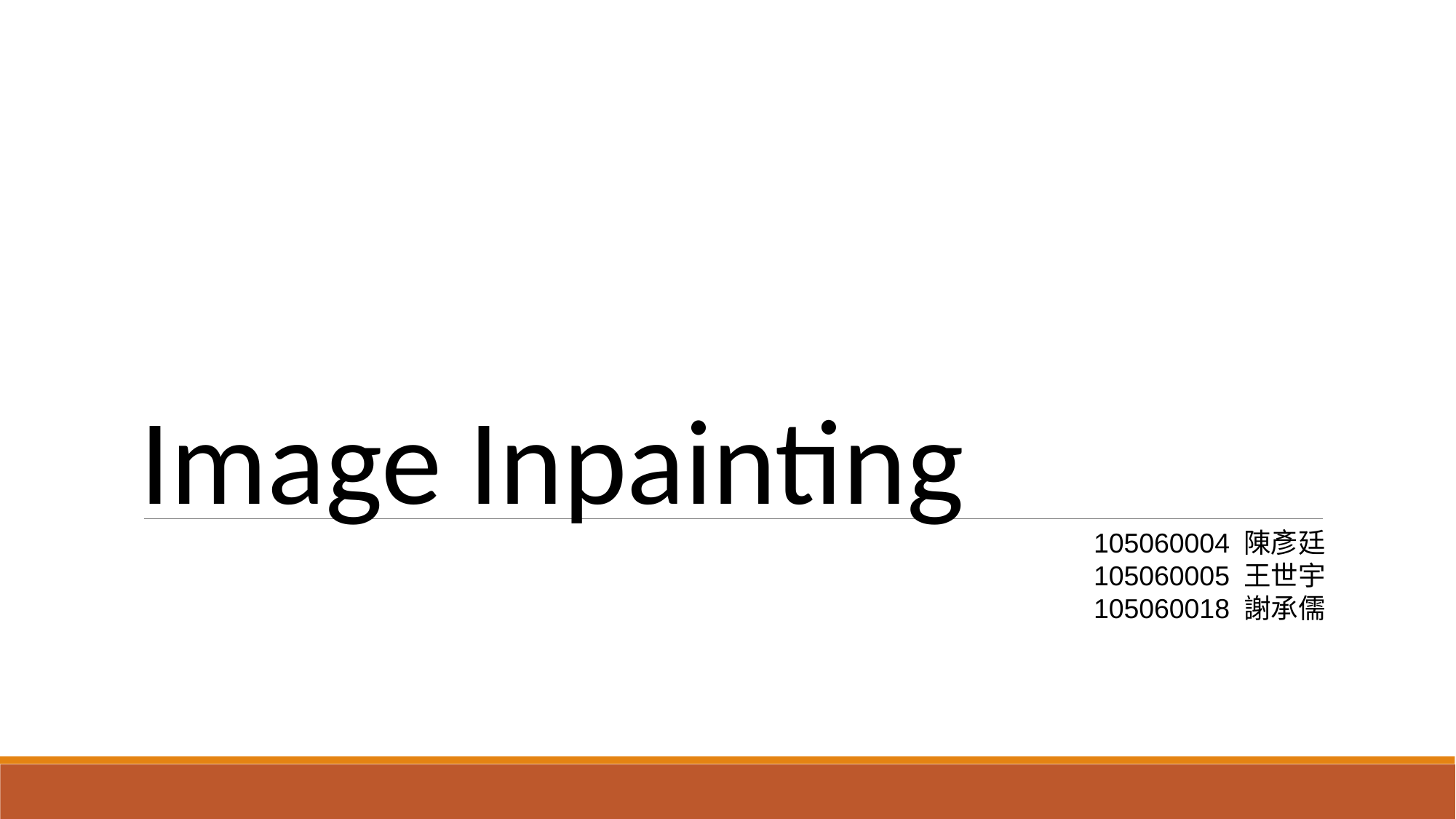

Image Inpainting
105060004 陳彥廷
105060005 王世宇
105060018 謝承儒